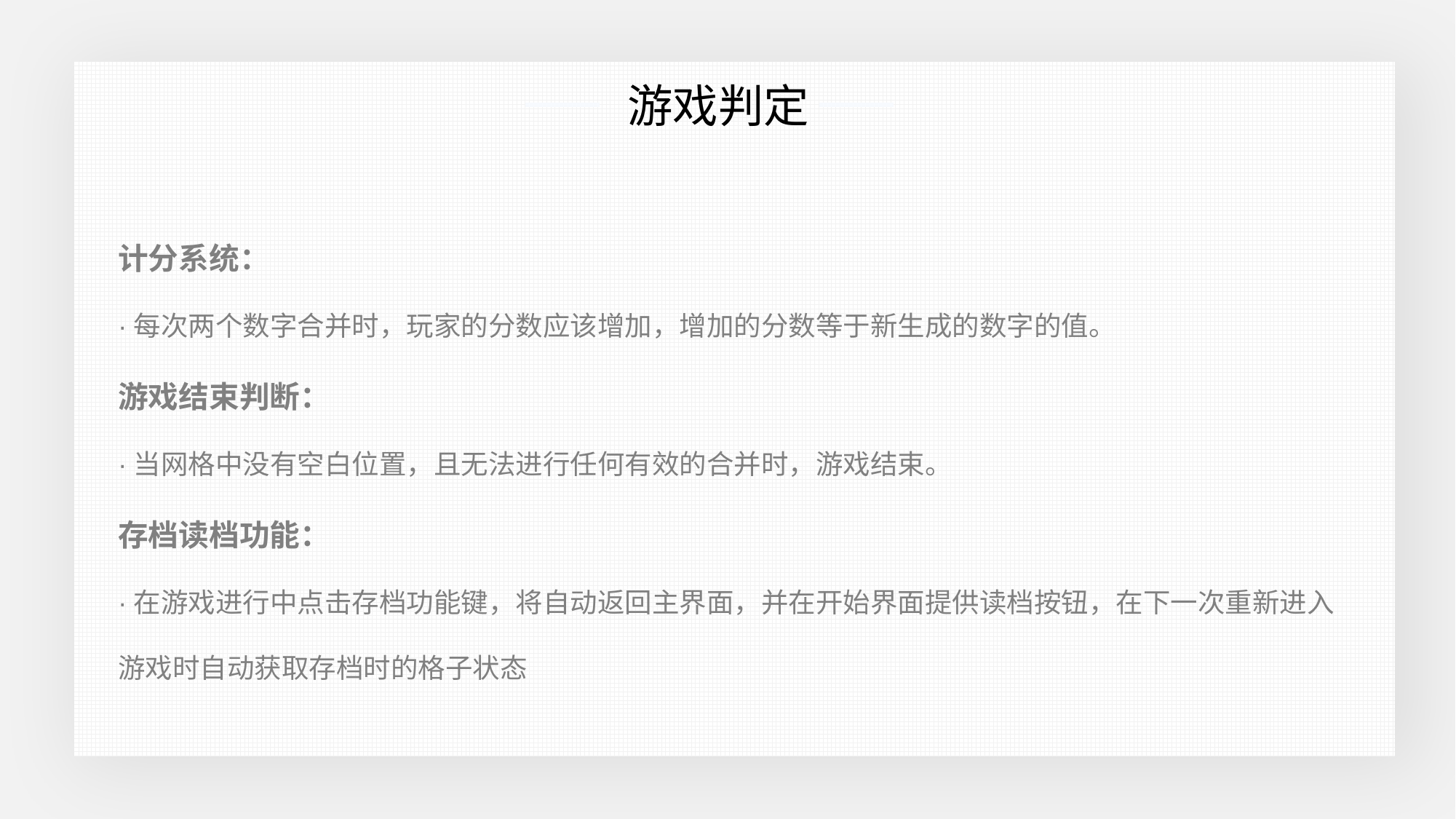

游戏判定
计分系统：
·每次两个数字合并时，玩家的分数应该增加，增加的分数等于新生成的数字的值。
游戏结束判断：
·当网格中没有空白位置，且无法进行任何有效的合并时，游戏结束。
存档读档功能：
·在游戏进行中点击存档功能键，将自动返回主界面，并在开始界面提供读档按钮，在下一次重新进入游戏时自动获取存档时的格子状态